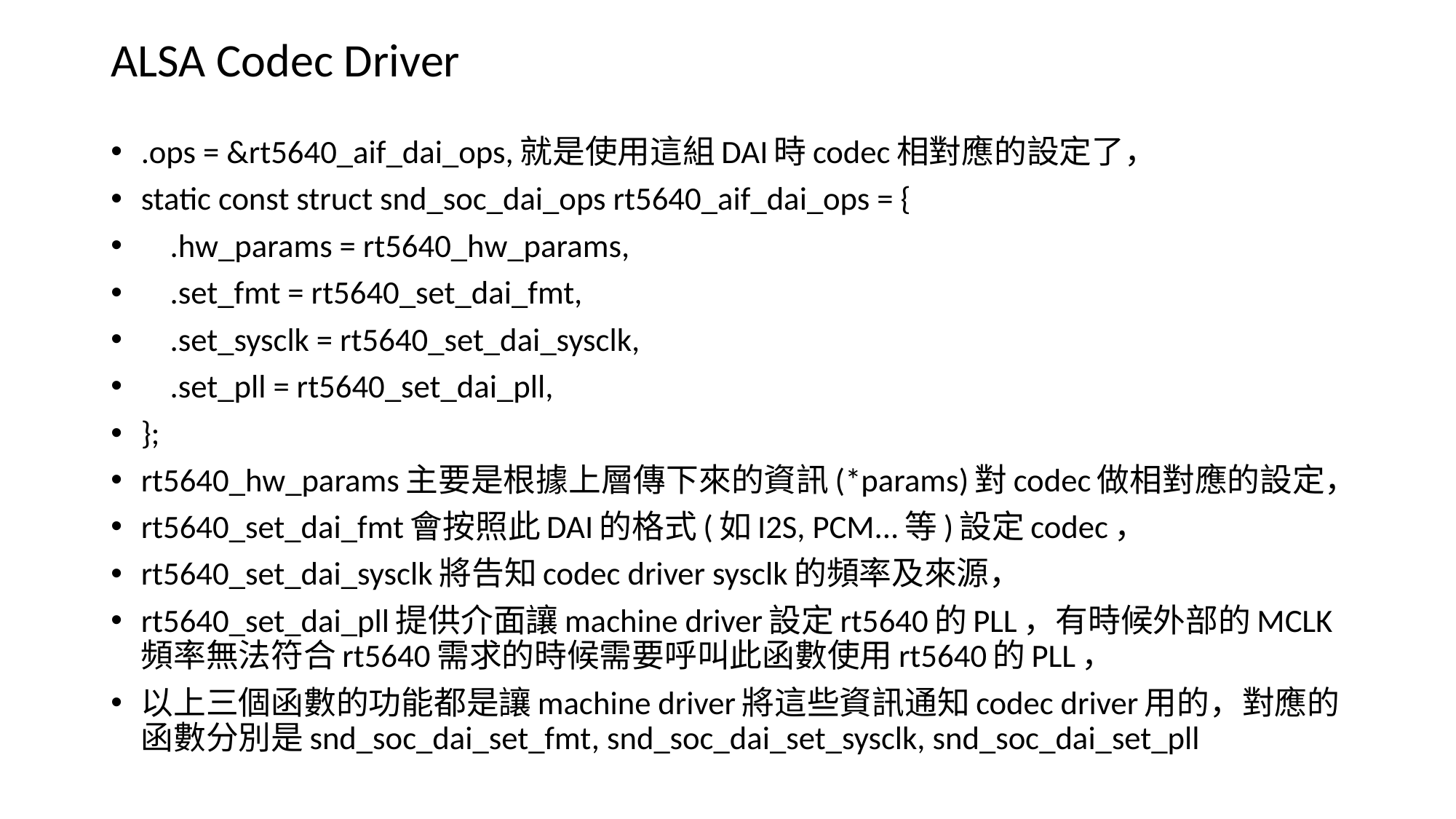

# ALSA Codec Driver
.ops = &rt5640_aif_dai_ops,就是使用這組DAI時codec相對應的設定了，
static const struct snd_soc_dai_ops rt5640_aif_dai_ops = {
    .hw_params = rt5640_hw_params,
    .set_fmt = rt5640_set_dai_fmt,
    .set_sysclk = rt5640_set_dai_sysclk,
    .set_pll = rt5640_set_dai_pll,
};
rt5640_hw_params主要是根據上層傳下來的資訊(*params)對codec做相對應的設定，
rt5640_set_dai_fmt會按照此DAI的格式(如I2S, PCM...等)設定codec，
rt5640_set_dai_sysclk將告知codec driver sysclk的頻率及來源，
rt5640_set_dai_pll提供介面讓machine driver設定rt5640的PLL，有時候外部的MCLK頻率無法符合rt5640需求的時候需要呼叫此函數使用rt5640的PLL，
以上三個函數的功能都是讓machine driver將這些資訊通知codec driver用的，對應的函數分別是snd_soc_dai_set_fmt, snd_soc_dai_set_sysclk, snd_soc_dai_set_pll